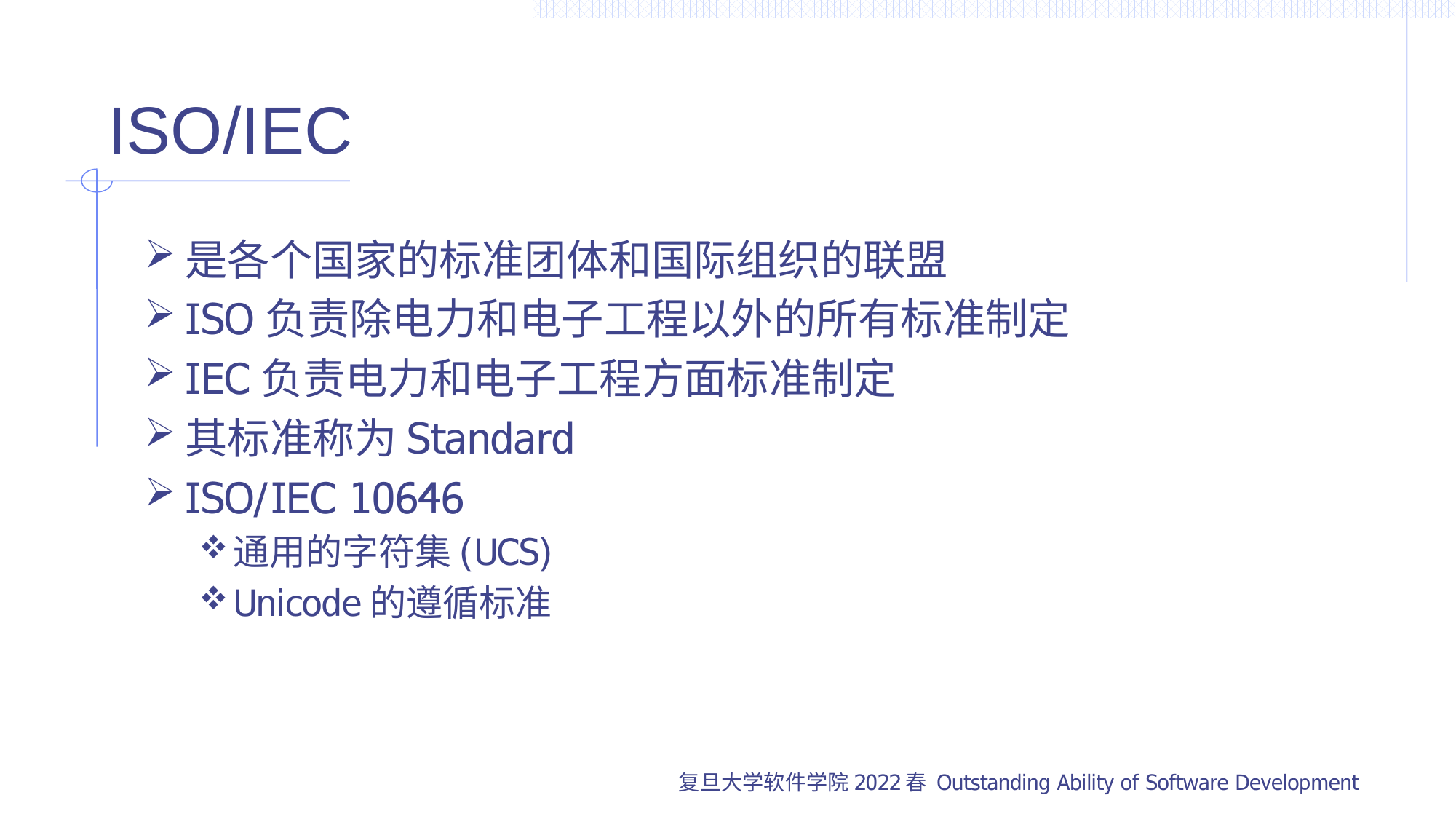

# ISO/IEC
是各个国家的标准团体和国际组织的联盟
ISO负责除电力和电子工程以外的所有标准制定
IEC负责电力和电子工程方面标准制定
其标准称为Standard
ISO/IEC 10646
通用的字符集(UCS)
Unicode的遵循标准